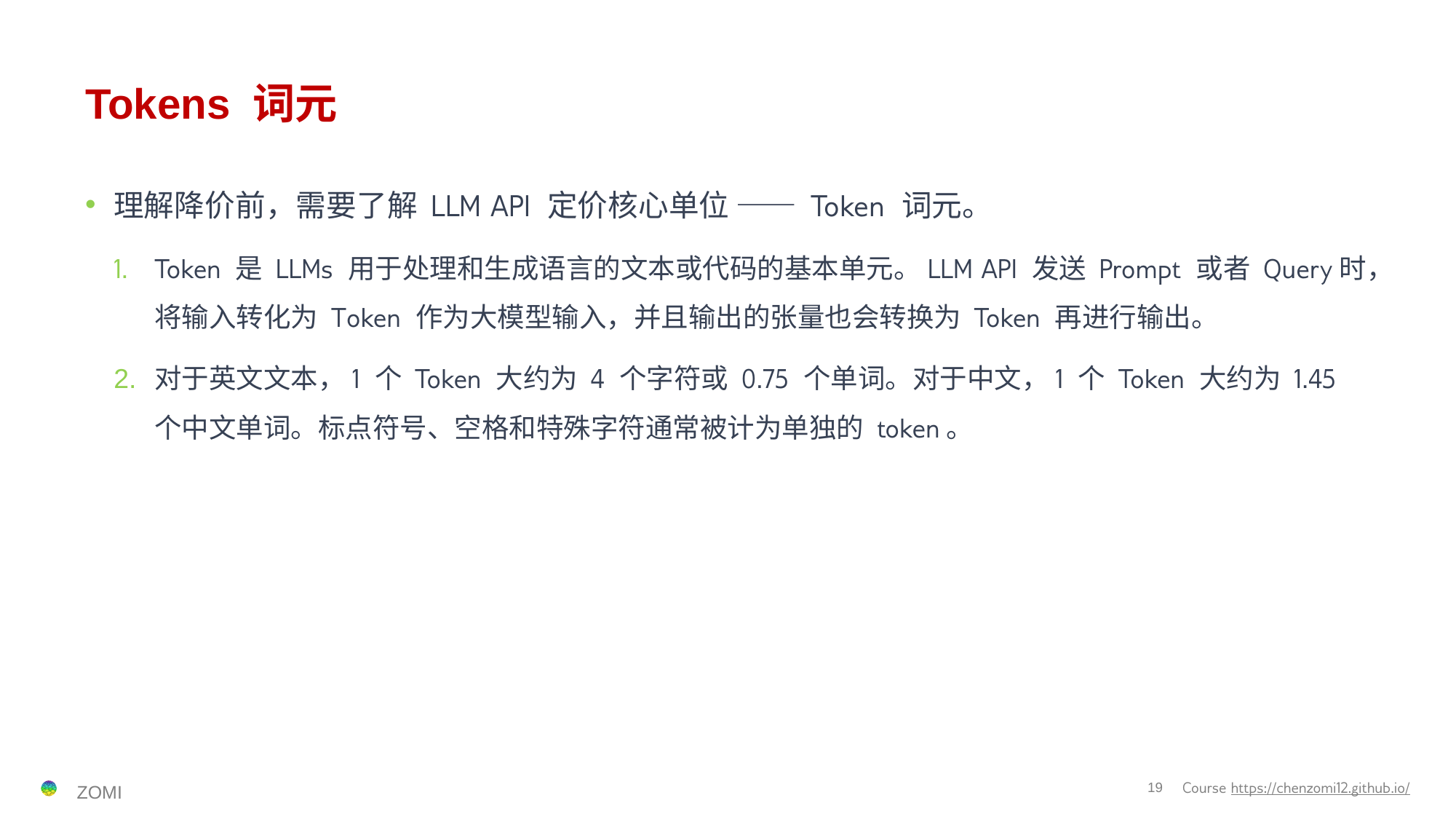

# Tokens 词元
理解降价前，需要了解 LLM API 定价核心单位 —— Token 词元。
Token 是 LLMs 用于处理和生成语言的文本或代码的基本单元。LLM API 发送 Prompt 或者 Query时，将输入转化为 Token 作为大模型输入，并且输出的张量也会转换为 Token 再进行输出。
对于英文文本，1 个 Token 大约为 4 个字符或 0.75 个单词。对于中文，1 个 Token 大约为 1.45 个中文单词。标点符号、空格和特殊字符通常被计为单独的 token。